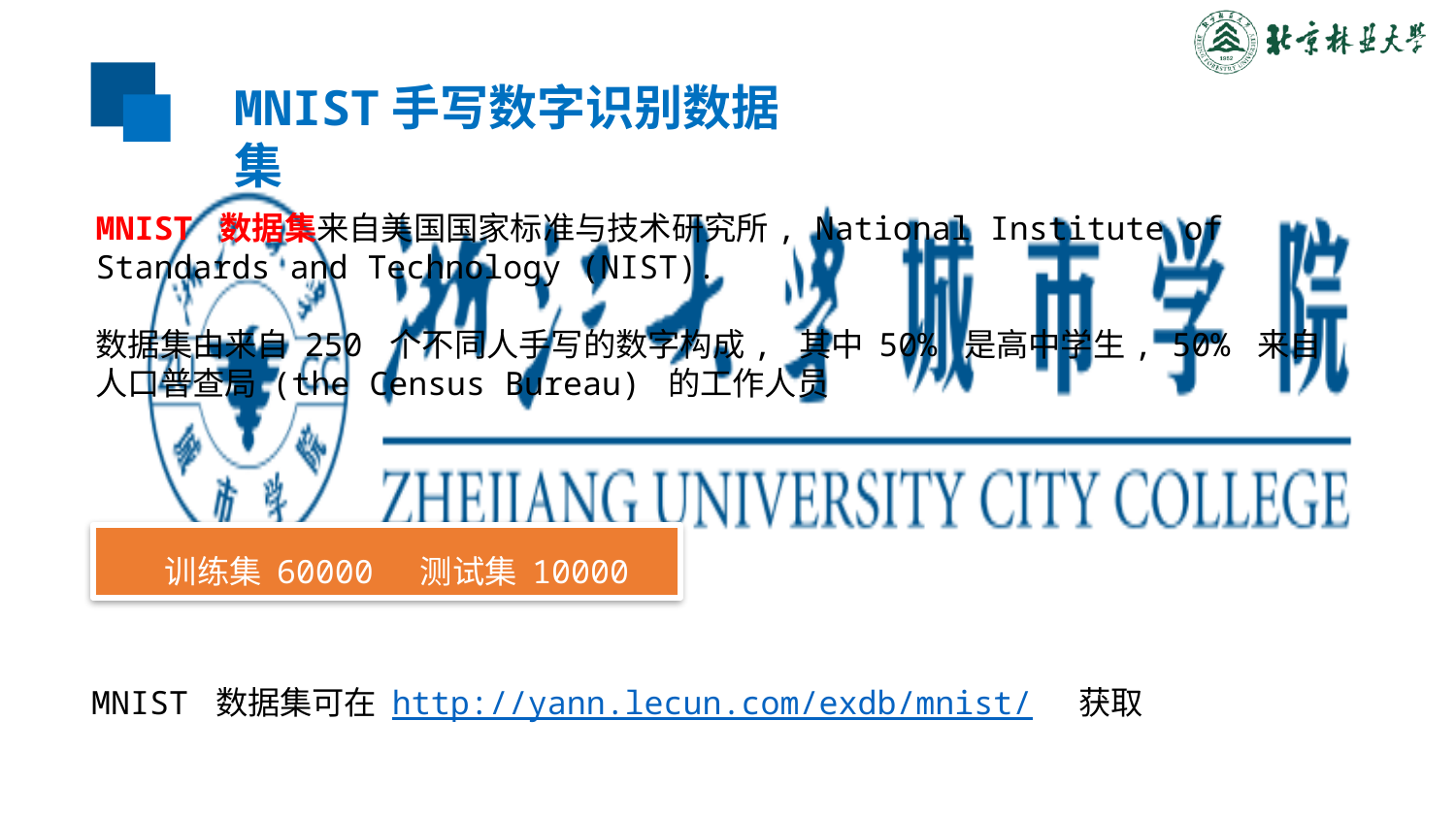

MNIST手写数字识别数据集
MNIST 数据集来自美国国家标准与技术研究所, National Institute of Standards and Technology (NIST).

数据集由来自 250 个不同人手写的数字构成, 其中 50% 是高中学生, 50% 来自人口普查局 (the Census Bureau) 的工作人员
训练集 60000  测试集 10000
MNIST 数据集可在 http://yann.lecun.com/exdb/mnist/  获取

61